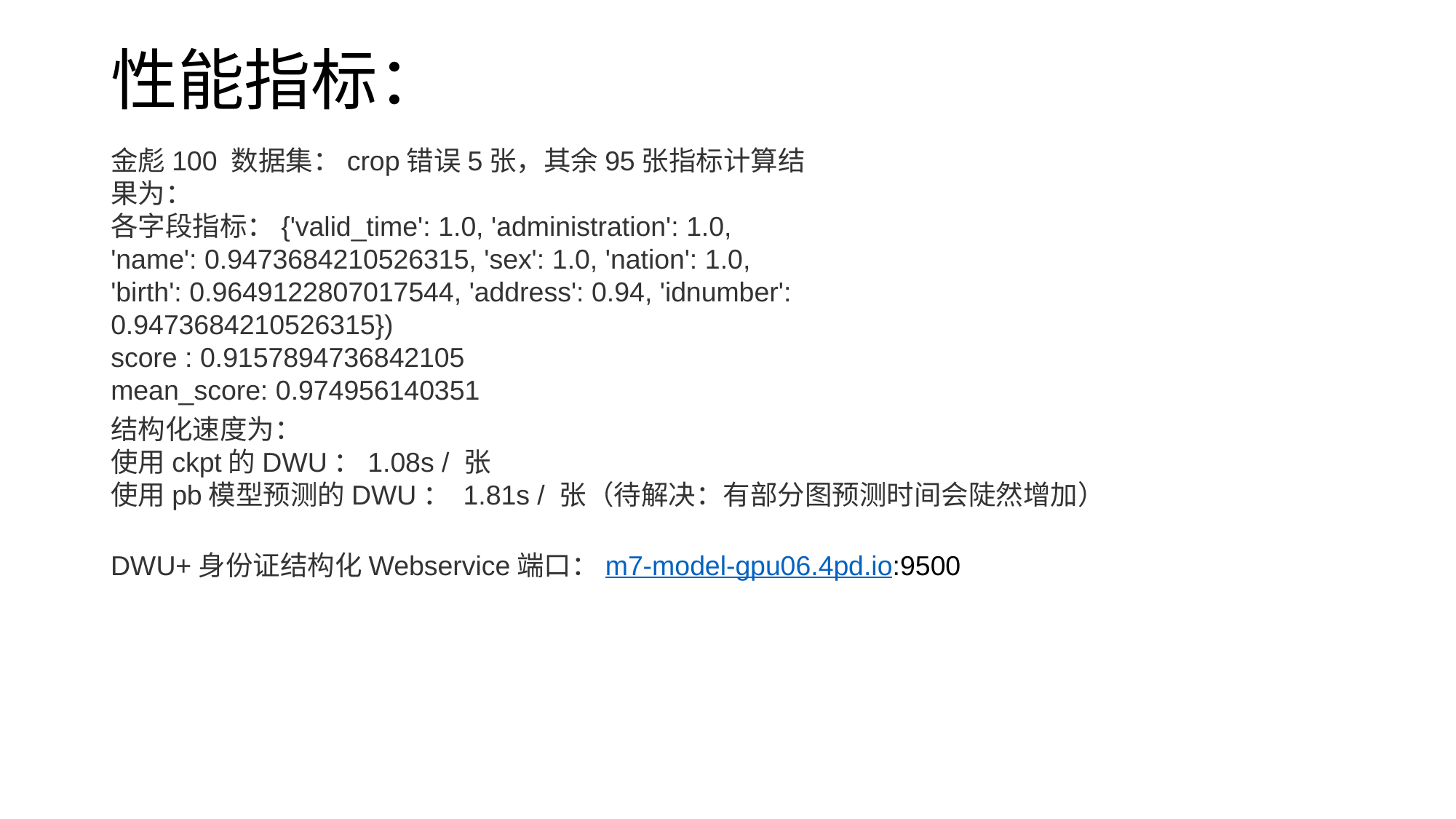

# 性能指标：
金彪100 数据集：crop错误5张，其余95张指标计算结果为：
各字段指标：{'valid_time': 1.0, 'administration': 1.0, 'name': 0.9473684210526315, 'sex': 1.0, 'nation': 1.0, 'birth': 0.9649122807017544, 'address': 0.94, 'idnumber': 0.9473684210526315})
score : 0.9157894736842105
mean_score: 0.974956140351
结构化速度为：
使用ckpt的DWU：1.08s / 张
使用pb模型预测的DWU： 1.81s / 张（待解决：有部分图预测时间会陡然增加）
DWU+身份证结构化Webservice端口：m7-model-gpu06.4pd.io:9500